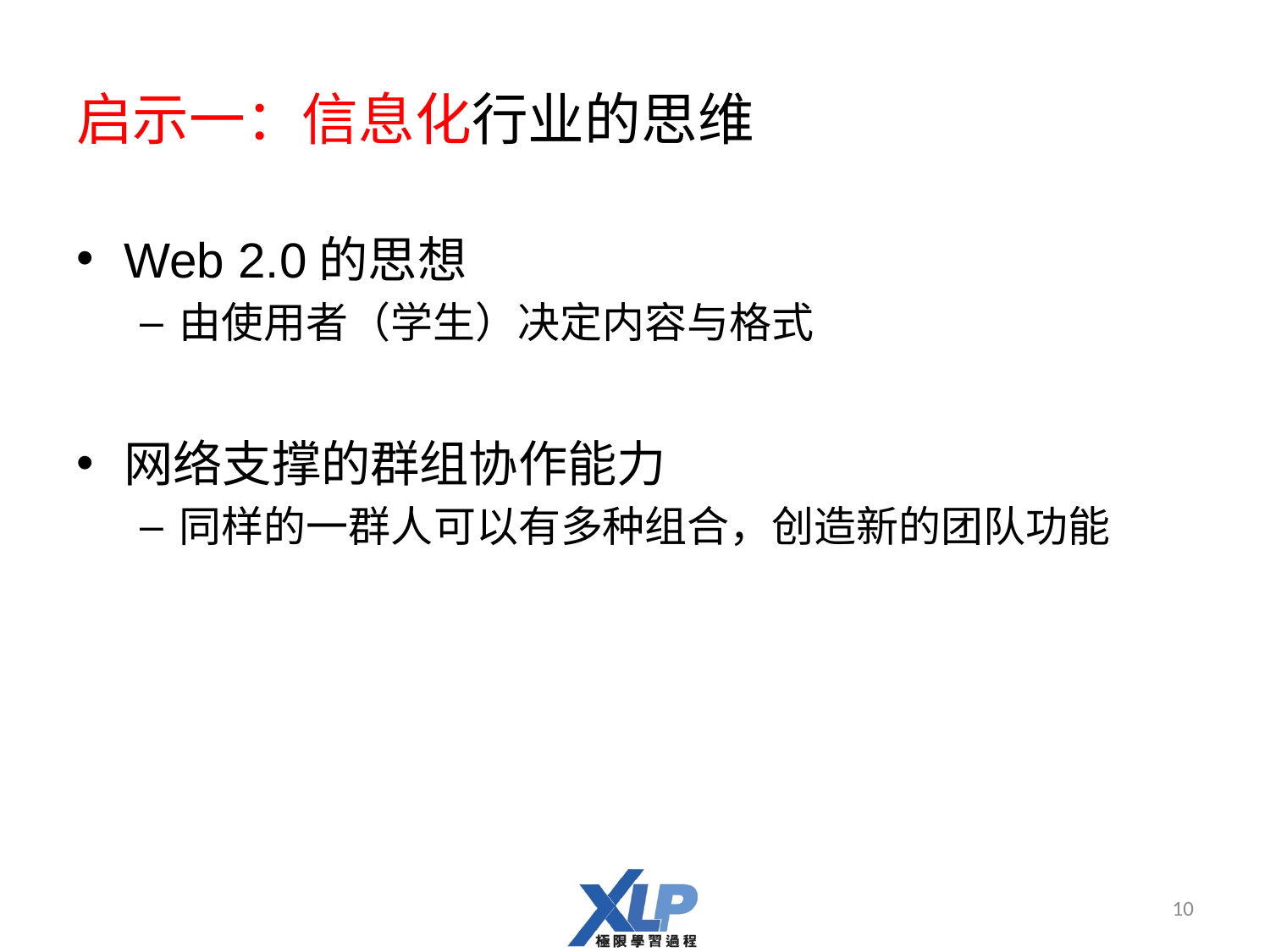

# 启示一：信息化行业的思维
Web 2.0的思想
由使用者（学生）决定内容与格式

网络支撑的群组协作能力
同样的一群人可以有多种组合，创造新的团队功能
10